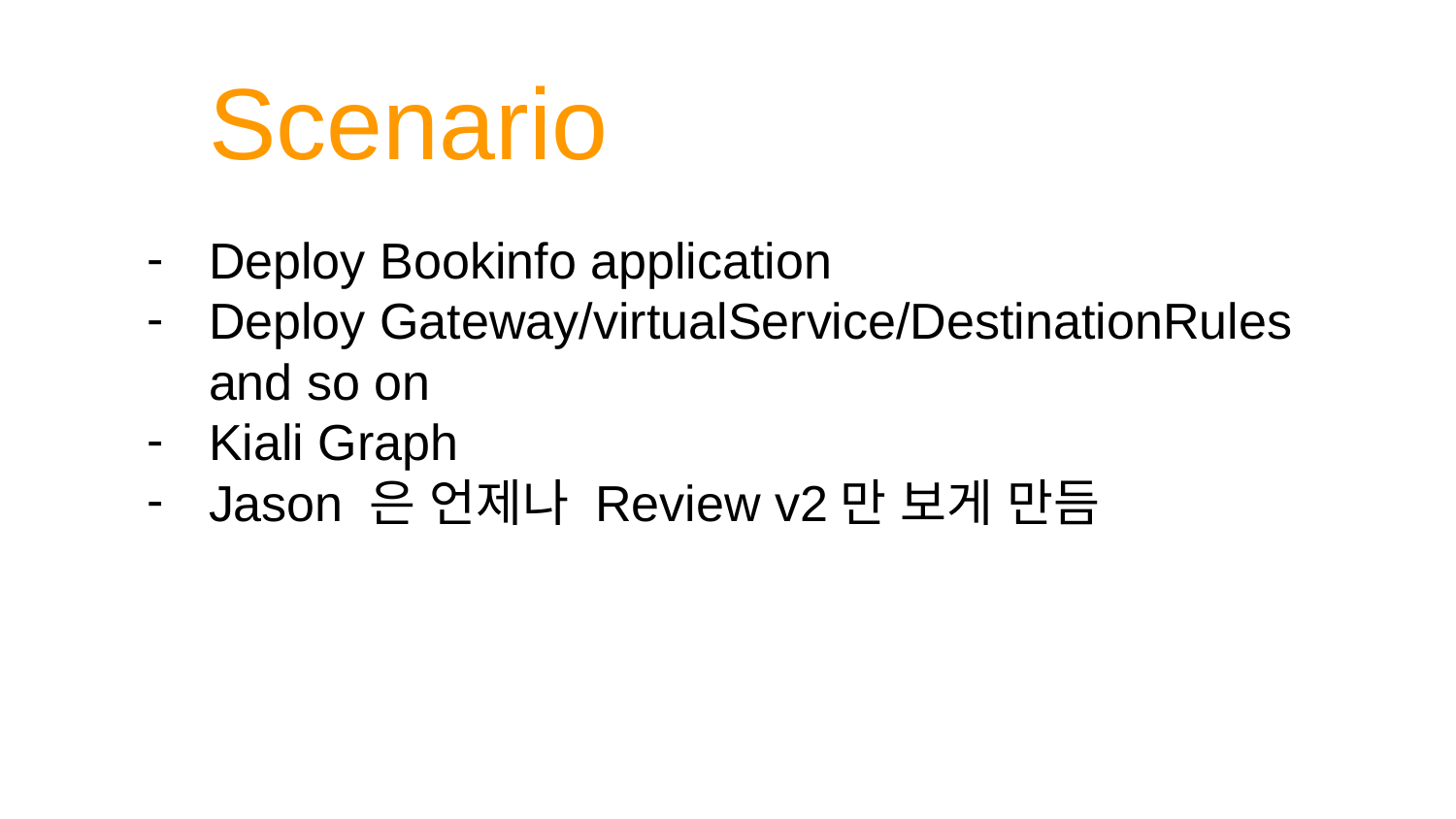

Scenario

Deploy Bookinfo application
Deploy Gateway/virtualService/DestinationRules and so on
Kiali Graph
Jason 은 언제나 Review v2만 보게 만듬